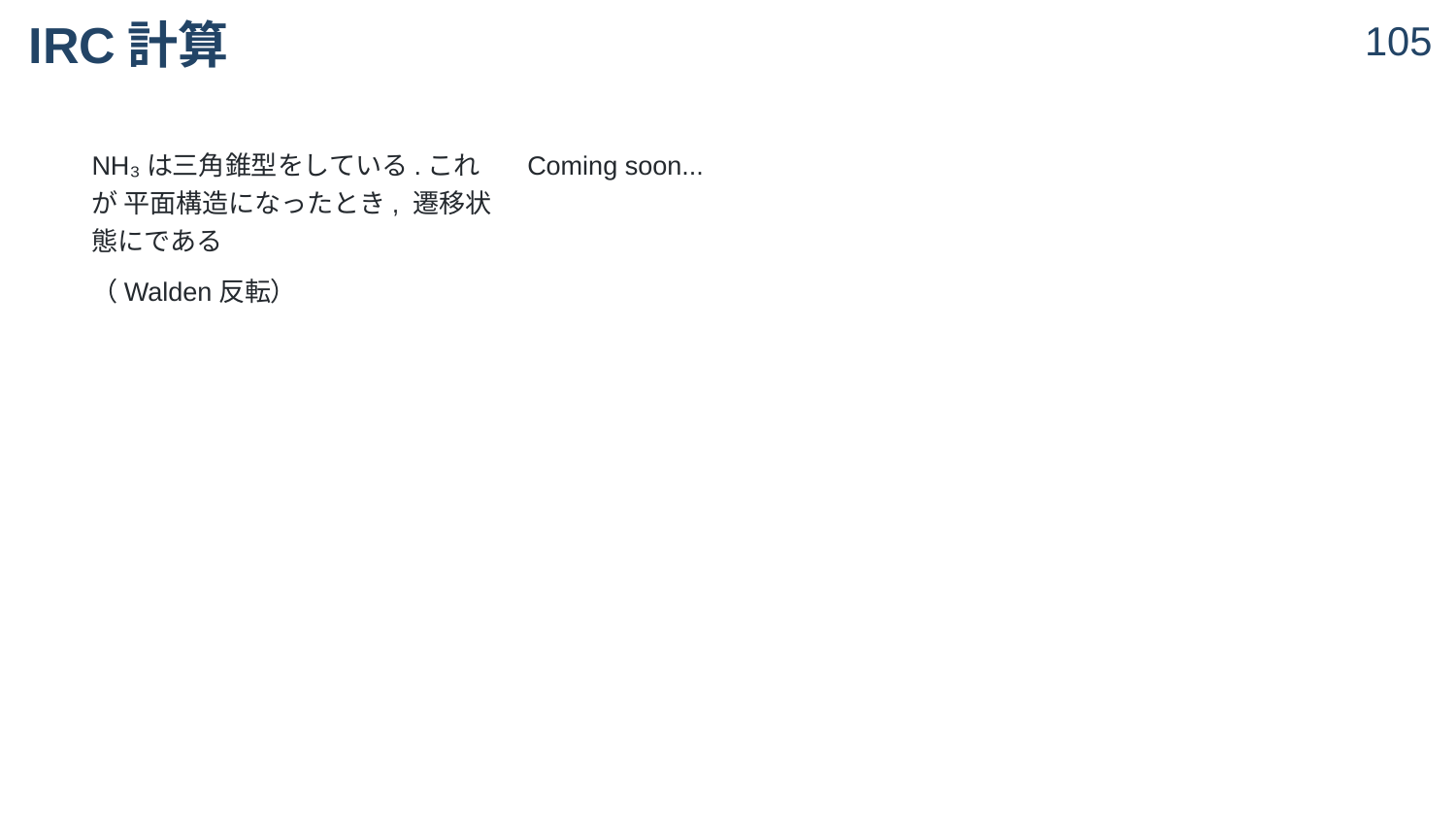

# IRC計算
105
NH₃は三角錐型をしている.これが 平面構造になったとき, 遷移状態にである
（Walden反転）

Coming soon...

© 2024 Shuhei Ohno